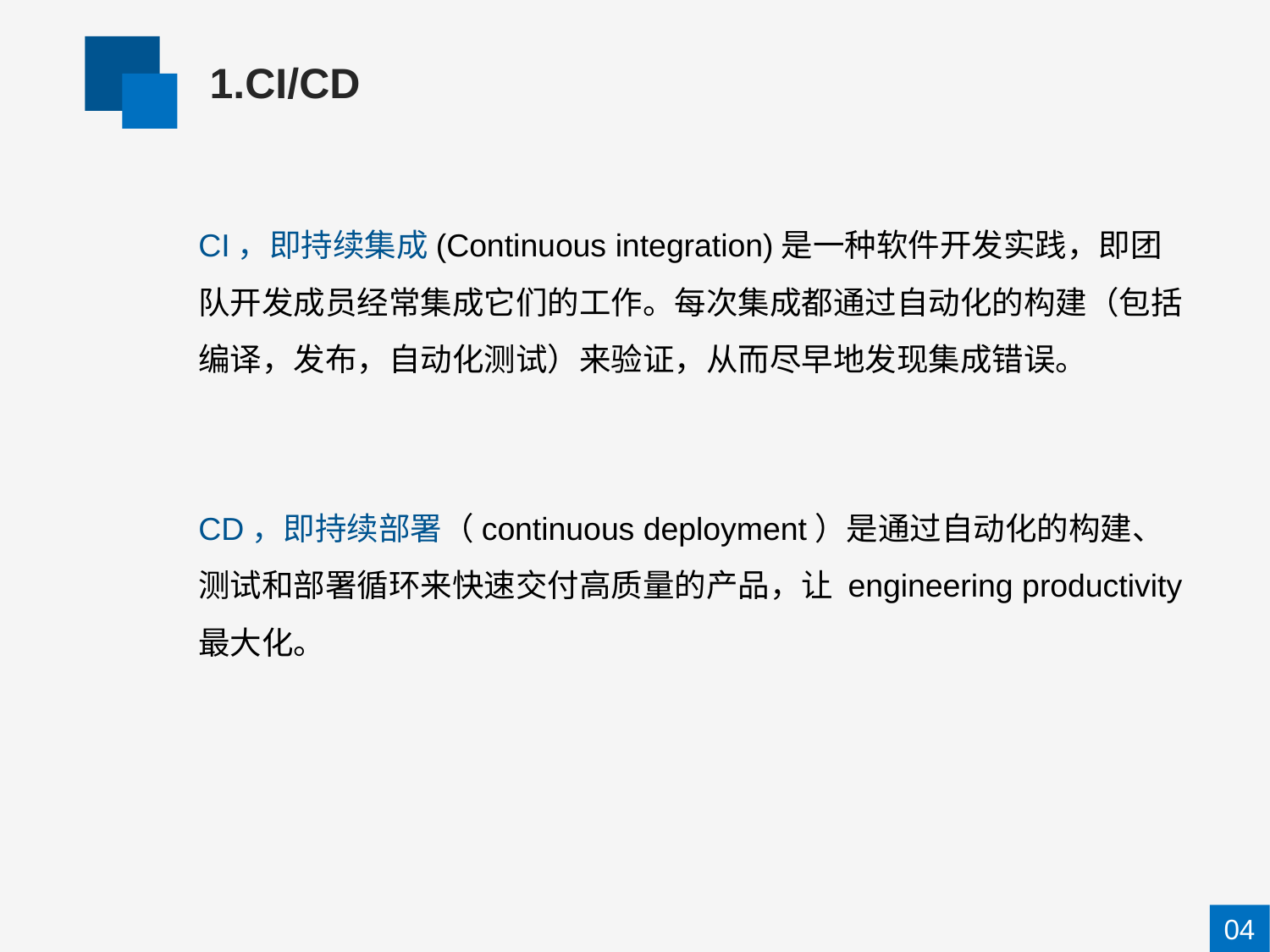

1.CI/CD
CI，即持续集成(Continuous integration)是一种软件开发实践，即团队开发成员经常集成它们的工作。每次集成都通过自动化的构建（包括编译，发布，自动化测试）来验证，从而尽早地发现集成错误。
CD，即持续部署（continuous deployment）是通过自动化的构建、测试和部署循环来快速交付高质量的产品，让 engineering productivity 最大化。
04